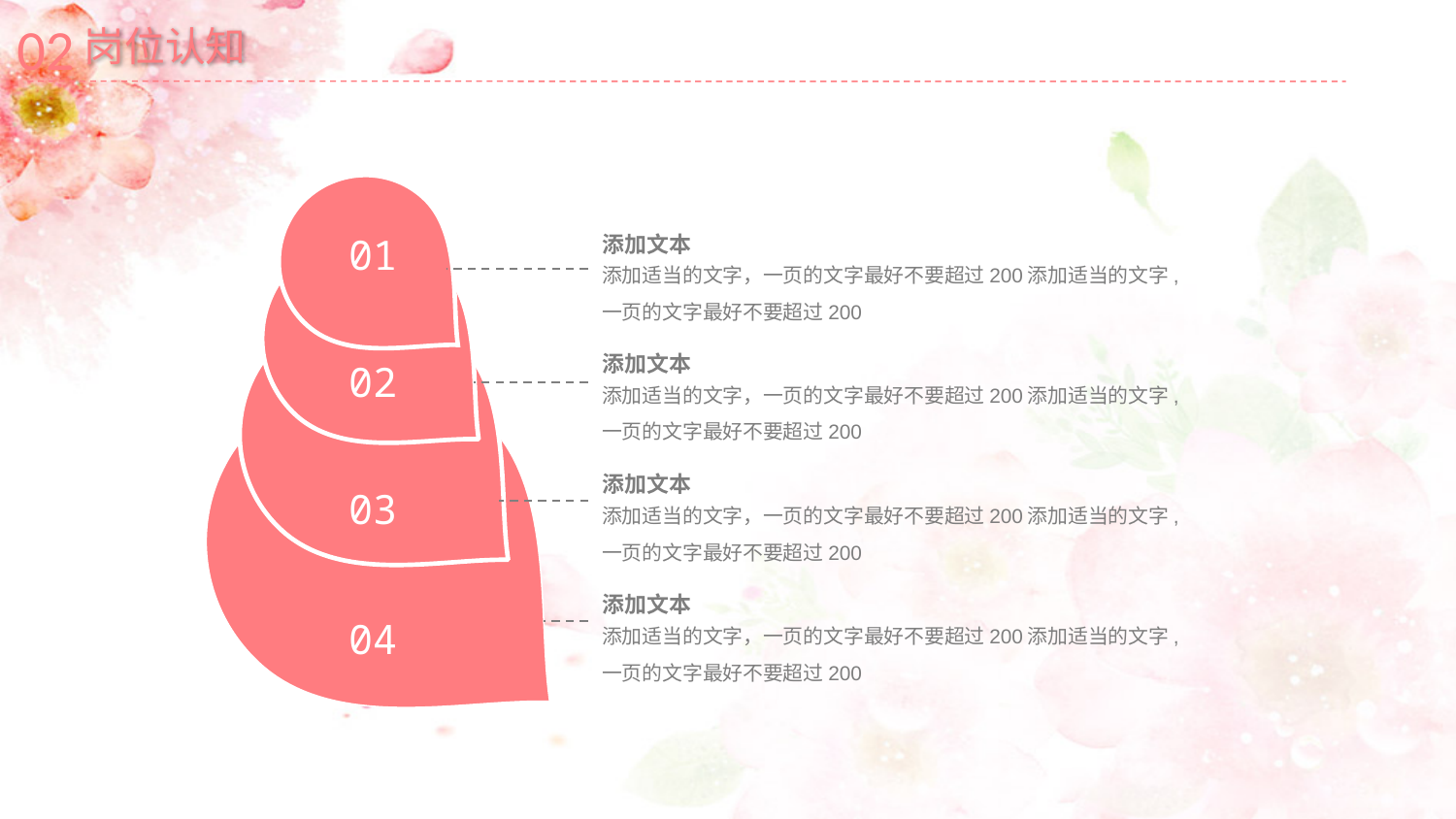

02
岗位认知

添加文本
添加适当的文字，一页的文字最好不要超过200添加适当的文字,一页的文字最好不要超过200

01

添加文本
添加适当的文字，一页的文字最好不要超过200添加适当的文字,一页的文字最好不要超过200
02

添加文本
添加适当的文字，一页的文字最好不要超过200添加适当的文字,一页的文字最好不要超过200
03

添加文本
添加适当的文字，一页的文字最好不要超过200添加适当的文字,一页的文字最好不要超过200
04